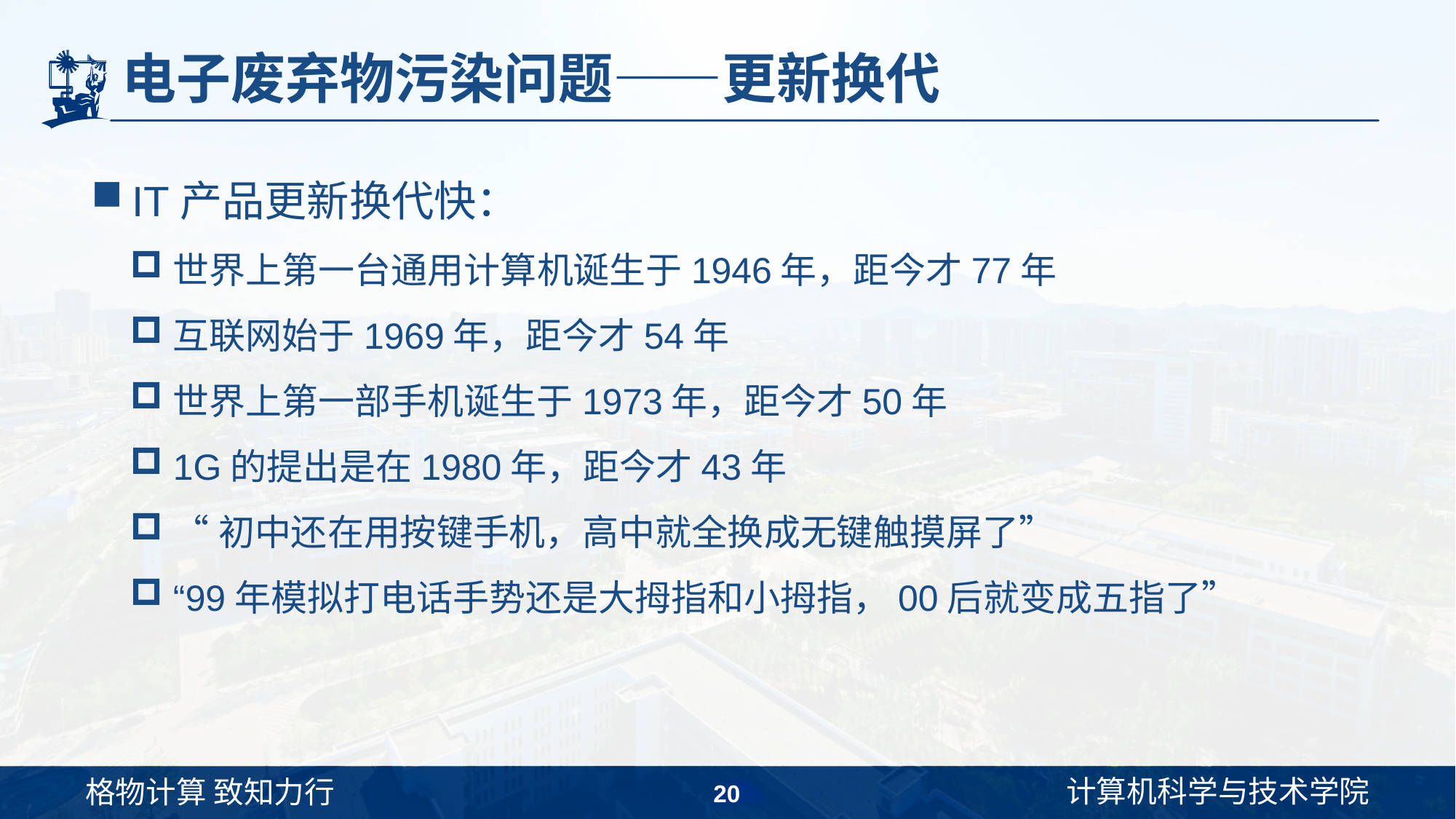

# 电子废弃物污染问题——更新换代
IT产品更新换代快：
世界上第一台通用计算机诞生于1946年，距今才77年
互联网始于1969年，距今才54年
世界上第一部手机诞生于1973年，距今才50年
1G的提出是在1980年，距今才43年
“初中还在用按键手机，高中就全换成无键触摸屏了”
“99年模拟打电话手势还是大拇指和小拇指，00后就变成五指了”
20